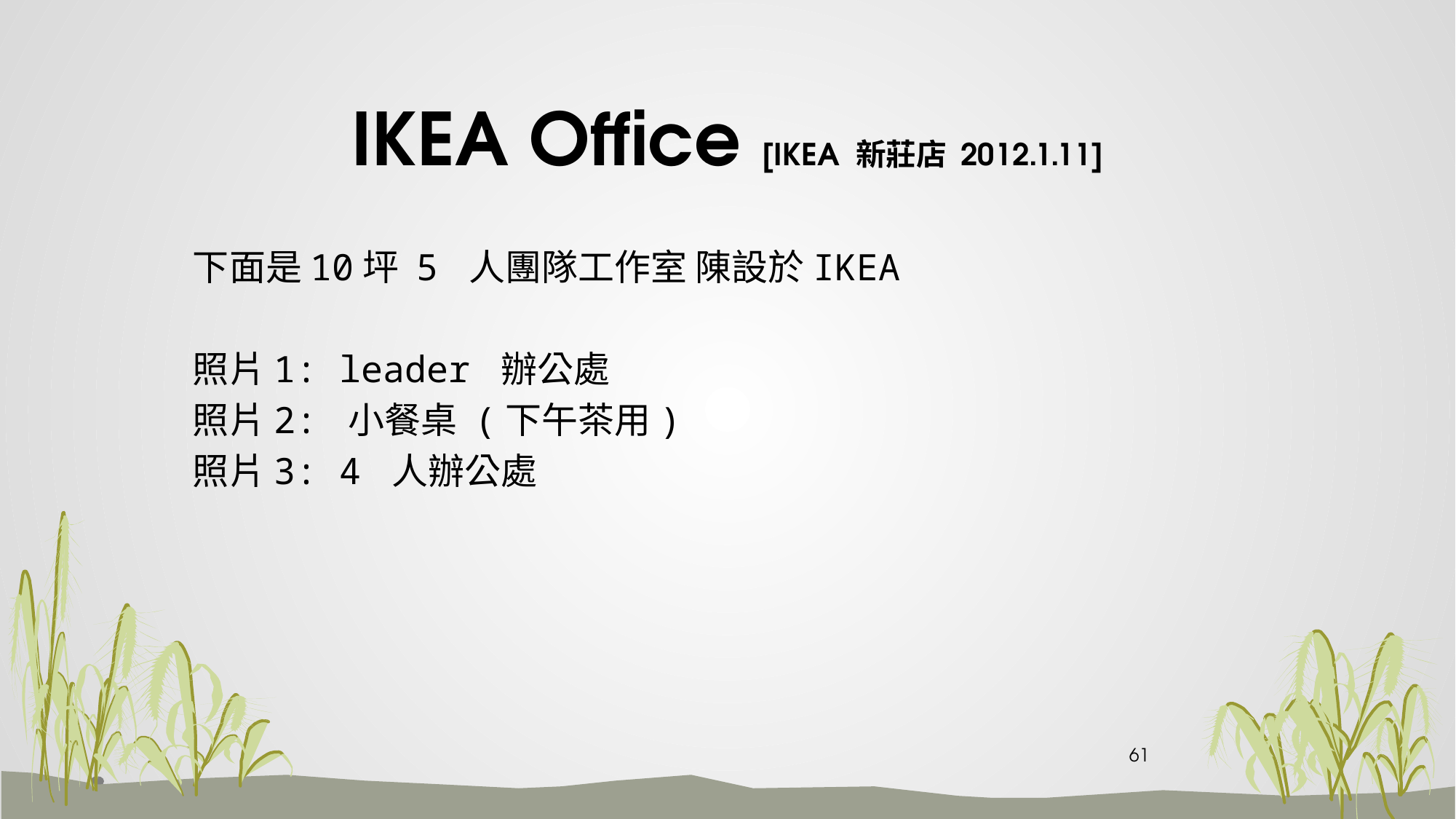

# IKEA Office [IKEA 新莊店 2012.1.11]
下面是10坪 5 人團隊工作室 陳設於IKEA

照片1: leader 辦公處
照片2: 小餐桌 (下午茶用)
照片3: 4 人辦公處

61